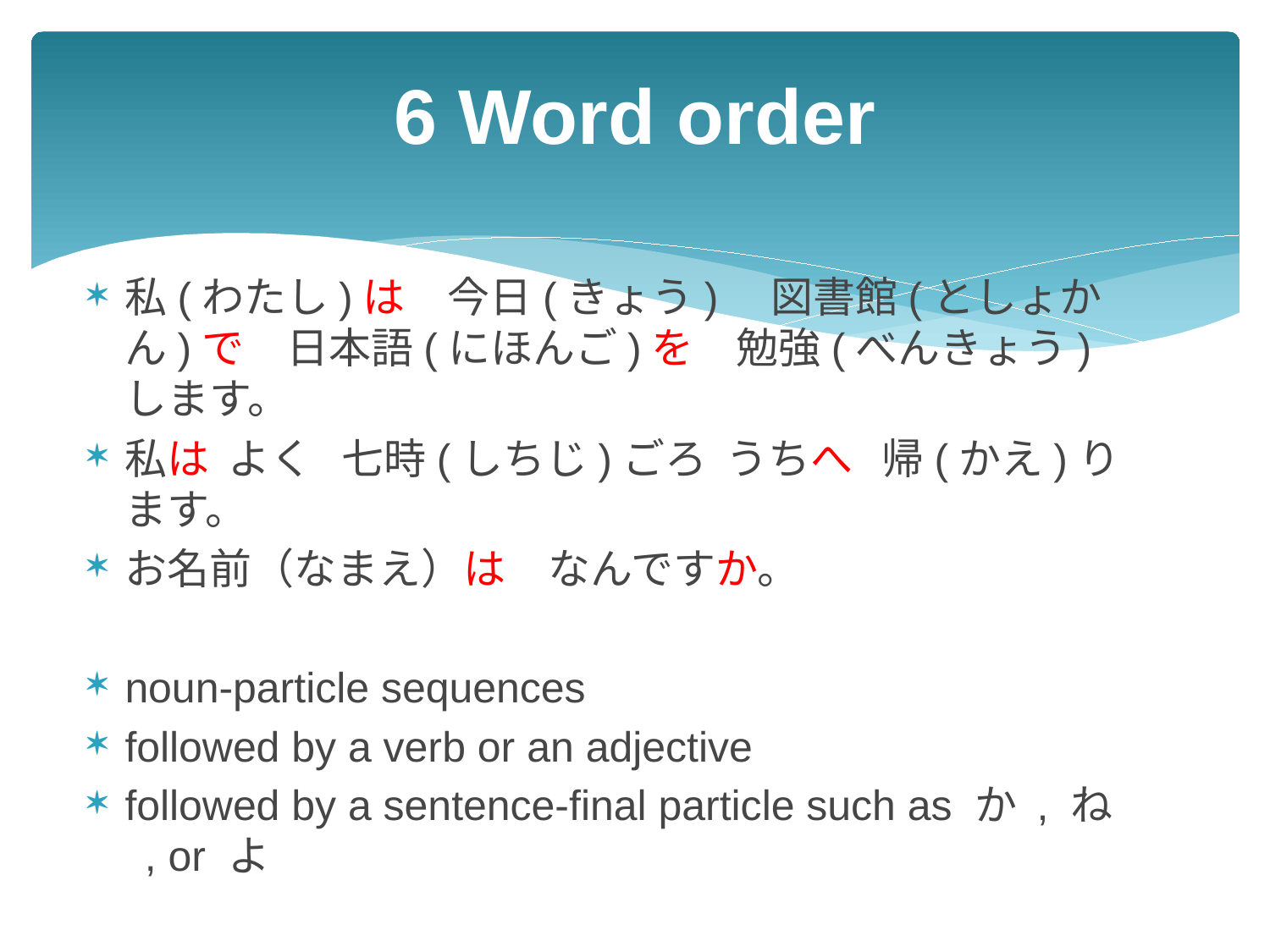

# 6 Word order
私(わたし)は　今日(きょう)　図書館(としょかん)で　日本語(にほんご)を　勉強(べんきょう)します。
私は  よく   七時(しちじ)ごろ  うちへ   帰(かえ)ります。
お名前（なまえ）は　なんですか。

noun-particle sequences
followed by a verb or an adjective
followed by a sentence-final particle such as か , ね , or よ